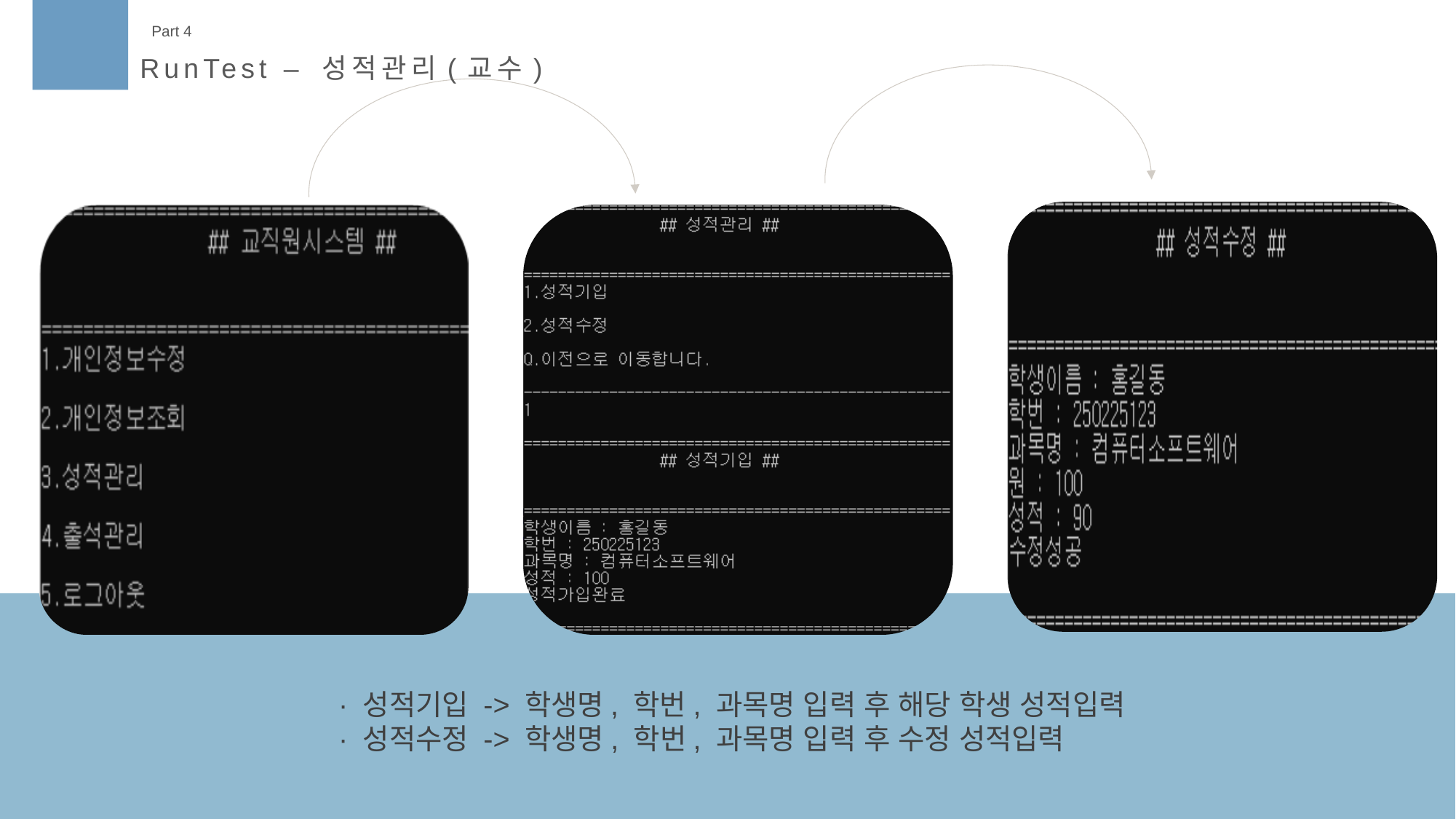

Part 4
RunTest – 성적관리(교수)

· 성적기입 -> 학생명, 학번, 과목명 입력 후 해당 학생 성적입력
· 성적수정 -> 학생명, 학번, 과목명 입력 후 수정 성적입력